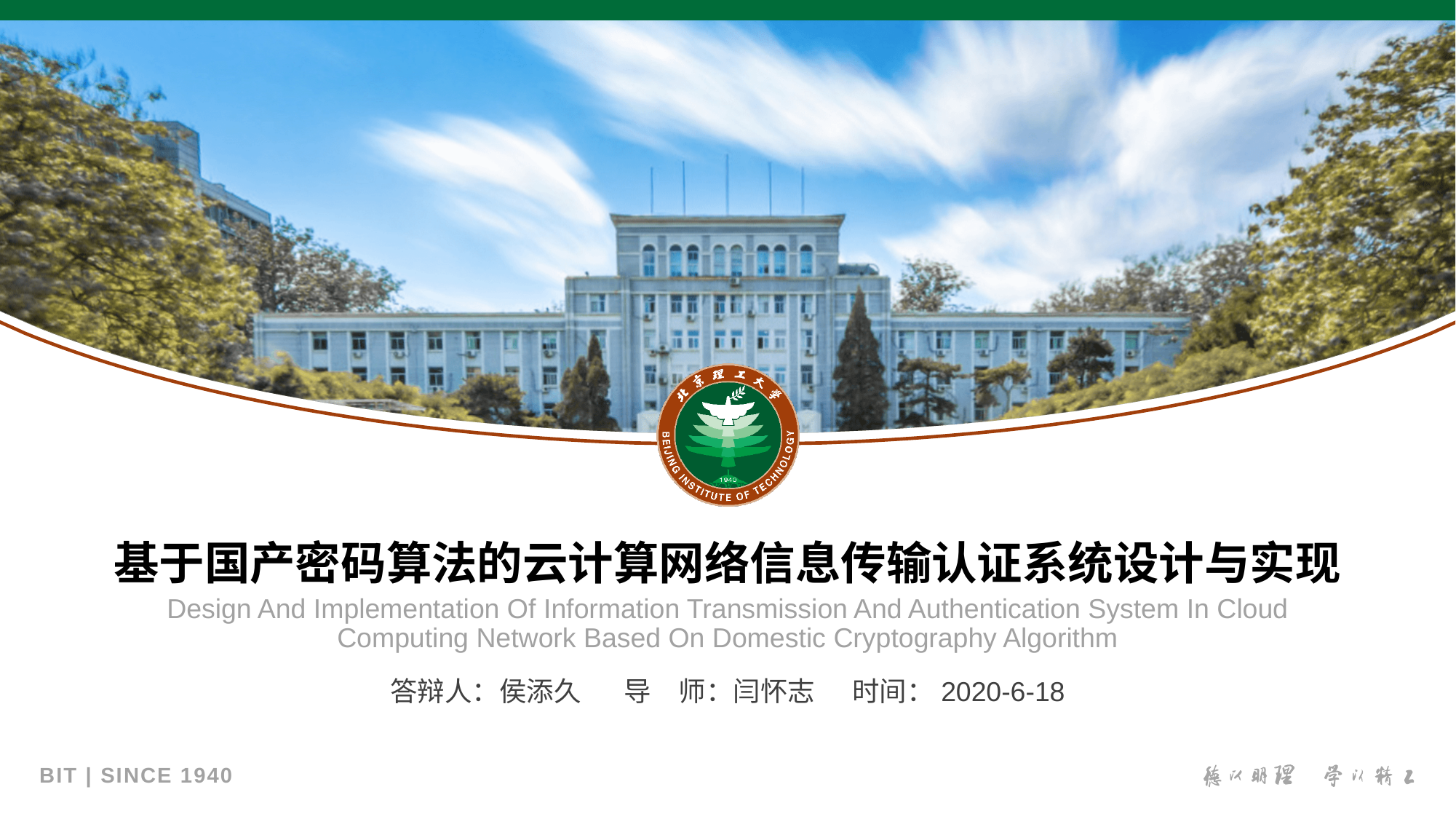

基于国产密码算法的云计算网络信息传输认证系统设计与实现
Design And Implementation Of Information Transmission And Authentication System In Cloud Computing Network Based On Domestic Cryptography Algorithm
答辩人：侯添久       导　师：闫怀志      时间：2020-6-18